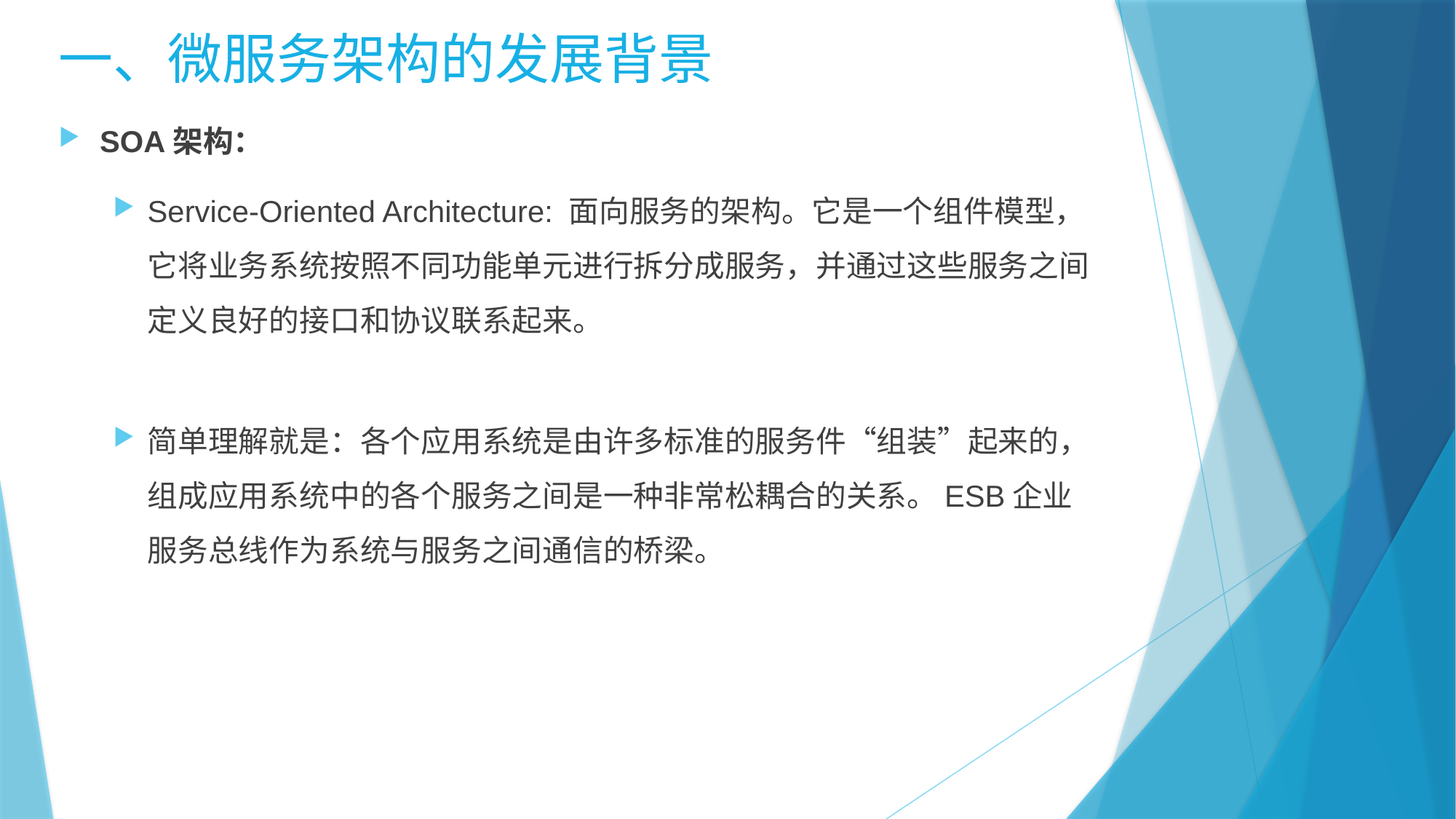

一、微服务架构的发展背景
SOA架构：
Service-Oriented Architecture: 面向服务的架构。它是一个组件模型，它将业务系统按照不同功能单元进行拆分成服务，并通过这些服务之间定义良好的接口和协议联系起来。

简单理解就是：各个应用系统是由许多标准的服务件“组装”起来的，组成应用系统中的各个服务之间是一种非常松耦合的关系。ESB企业服务总线作为系统与服务之间通信的桥梁。